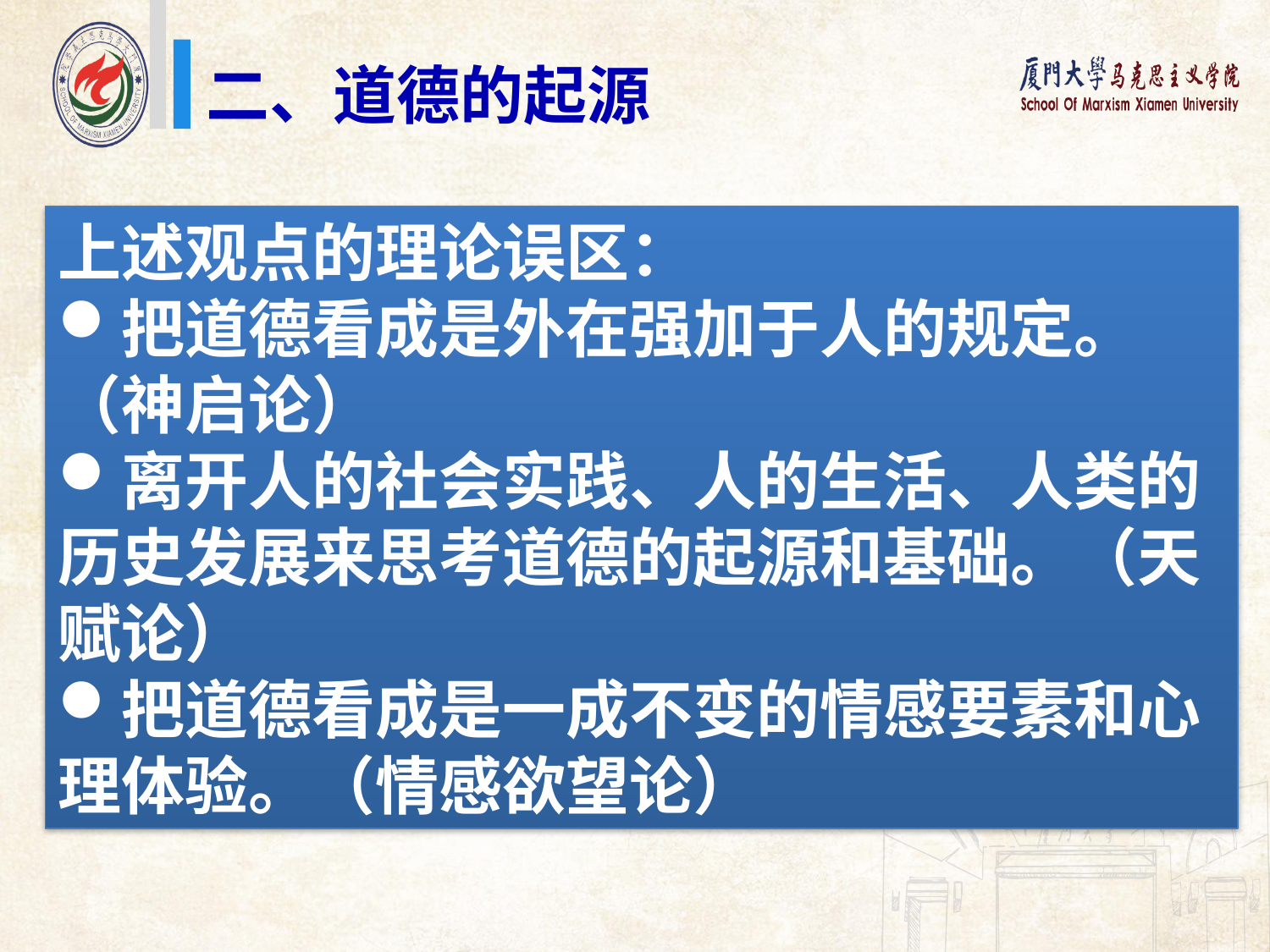

二、道德的起源
上述观点的理论误区：
把道德看成是外在强加于人的规定。（神启论）
离开人的社会实践、人的生活、人类的历史发展来思考道德的起源和基础。（天赋论）
把道德看成是一成不变的情感要素和心理体验。（情感欲望论）